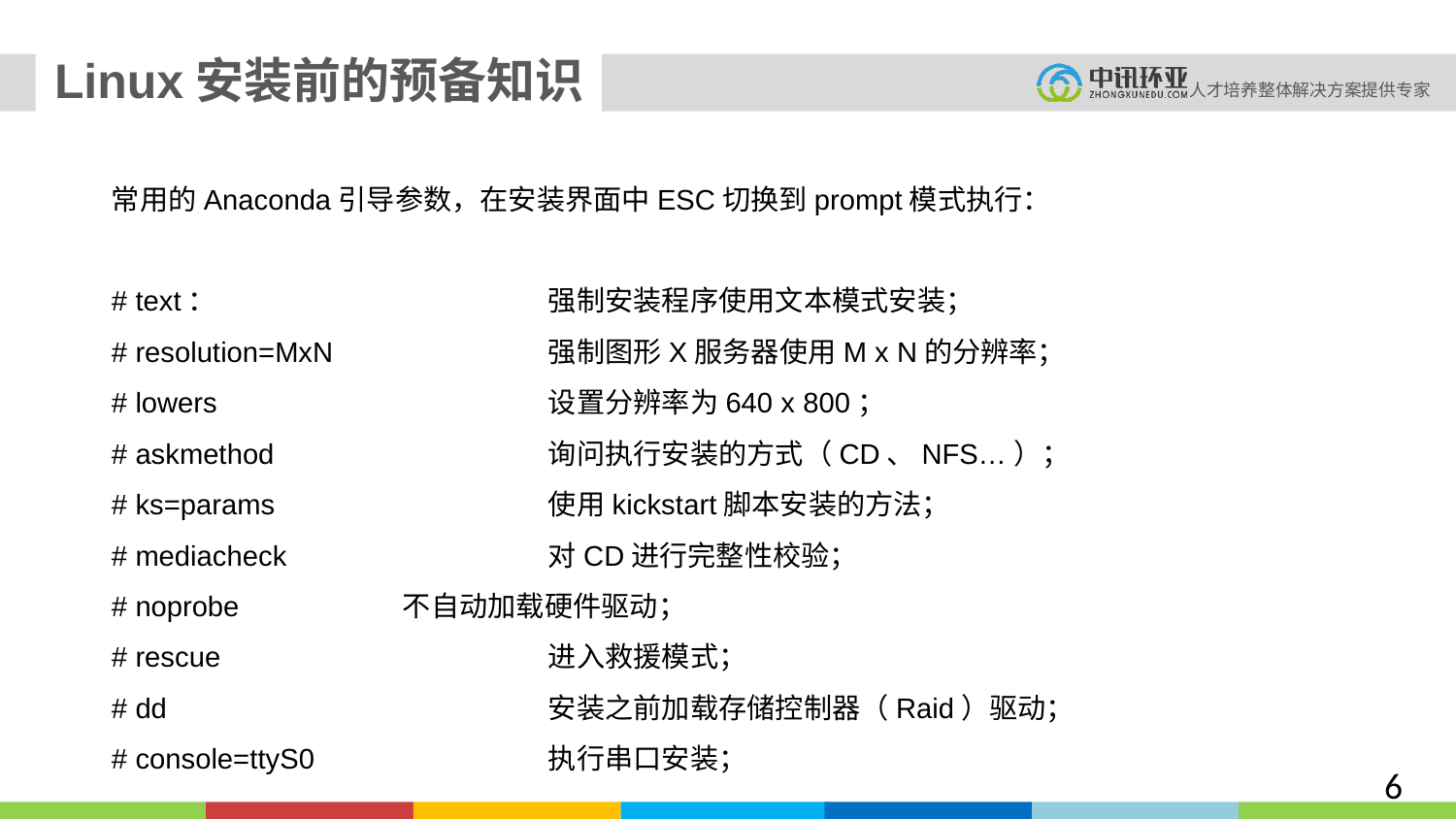

Linux安装前的预备知识
常用的Anaconda引导参数，在安装界面中ESC切换到prompt模式执行：

# text：			强制安装程序使用文本模式安装；
# resolution=MxN		强制图形X服务器使用M x N的分辨率；
# lowers			设置分辨率为640 x 800；
# askmethod		询问执行安装的方式（CD、NFS…）；
# ks=params		使用kickstart脚本安装的方法；
# mediacheck		对CD进行完整性校验；
# noprobe		不自动加载硬件驱动；
# rescue			进入救援模式；
# dd			安装之前加载存储控制器（Raid）驱动；
# console=ttyS0		执行串口安装；
6